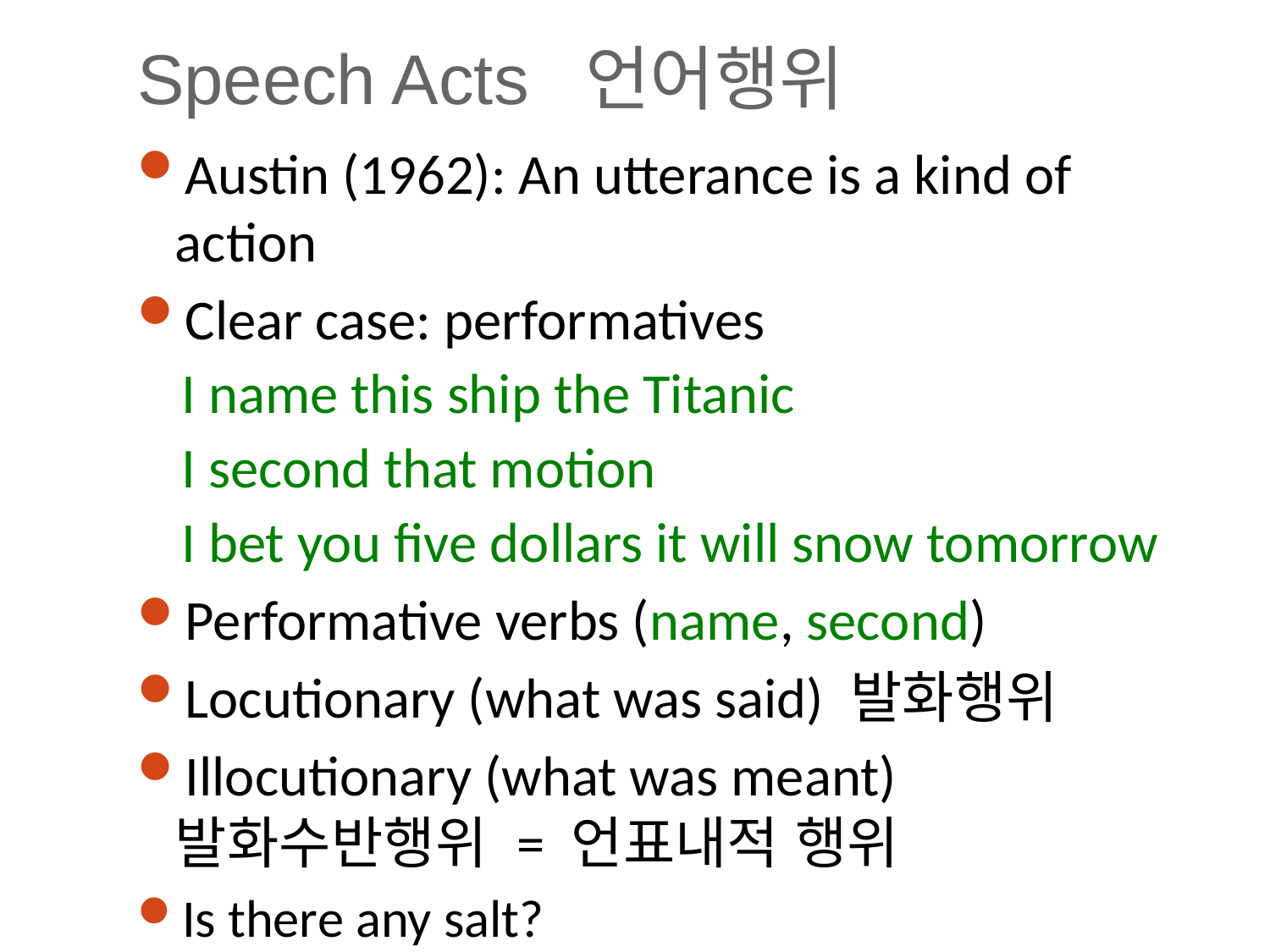

# Speech Acts  언어행위
Austin (1962): An utterance is a kind of action
Clear case: performatives
I name this ship the Titanic
I second that motion
I bet you five dollars it will snow tomorrow
Performative verbs (name, second)
Locutionary (what was said) 발화행위
Illocutionary (what was meant) 발화수반행위 = 언표내적 행위
Is there any salt?